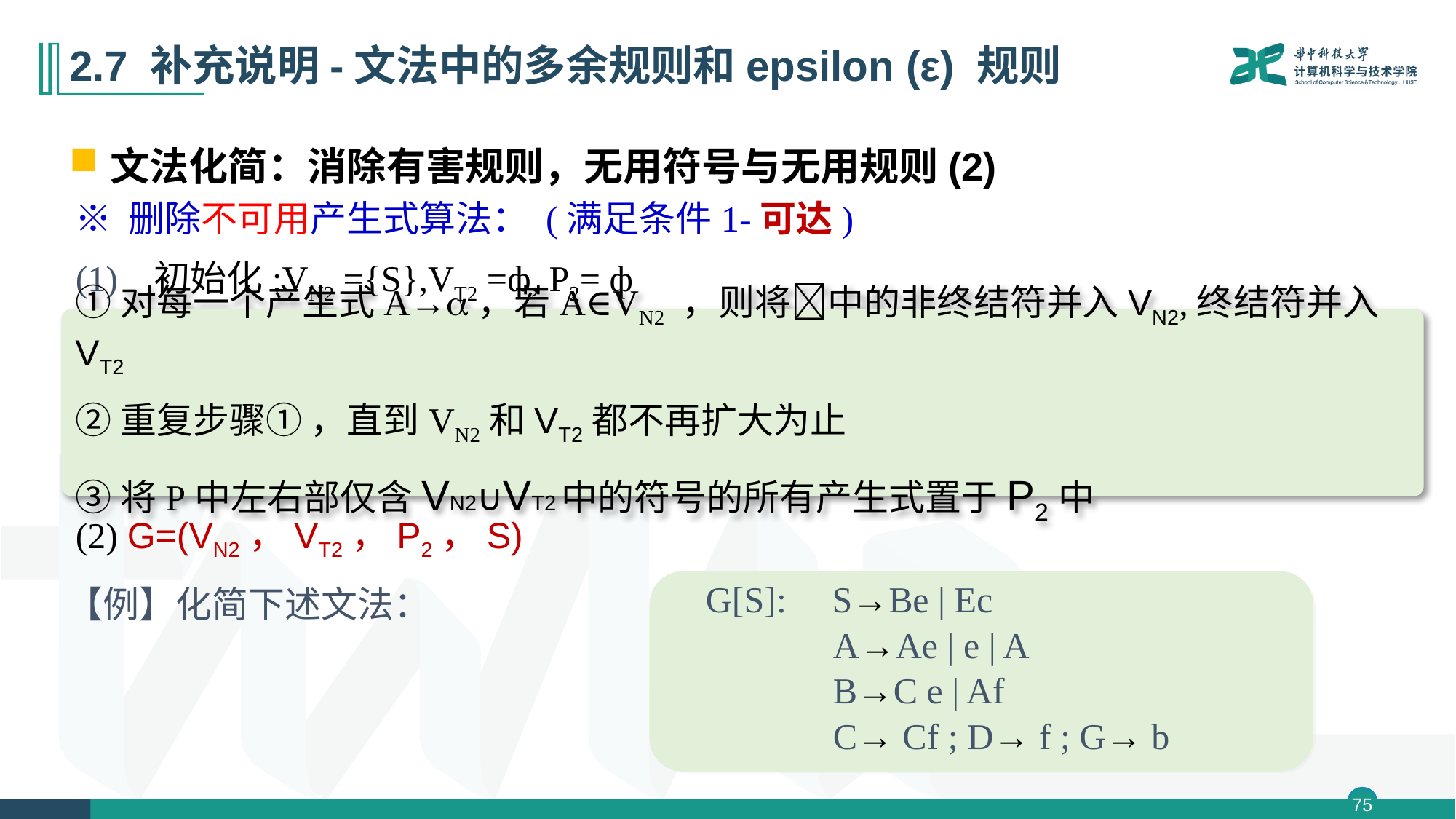

# 2.7 补充说明-文法中的多余规则和epsilon (ε) 规则
文法化简：消除有害规则，无用符号与无用规则(2)
※ 删除不可用产生式算法： (满足条件1-可达)
(1)   初始化:VN2 ={S},VT2 =ф, P2= ф
①对每一个产生式A→α，若A∈VN2 ，则将α中的非终结符并入VN2,终结符并入VT2
②重复步骤① ，直到VN2和VT2都不再扩大为止
③将P中左右部仅含VN2∪VT2中的符号的所有产生式置于P2中
(2) G=(VN2，VT2，P2，S)

G[S]:     S→Be | Ec
A→Ae | e | A
B→C e | Af
C→ Cf ; D→ f ; G→ b
【例】化简下述文法：